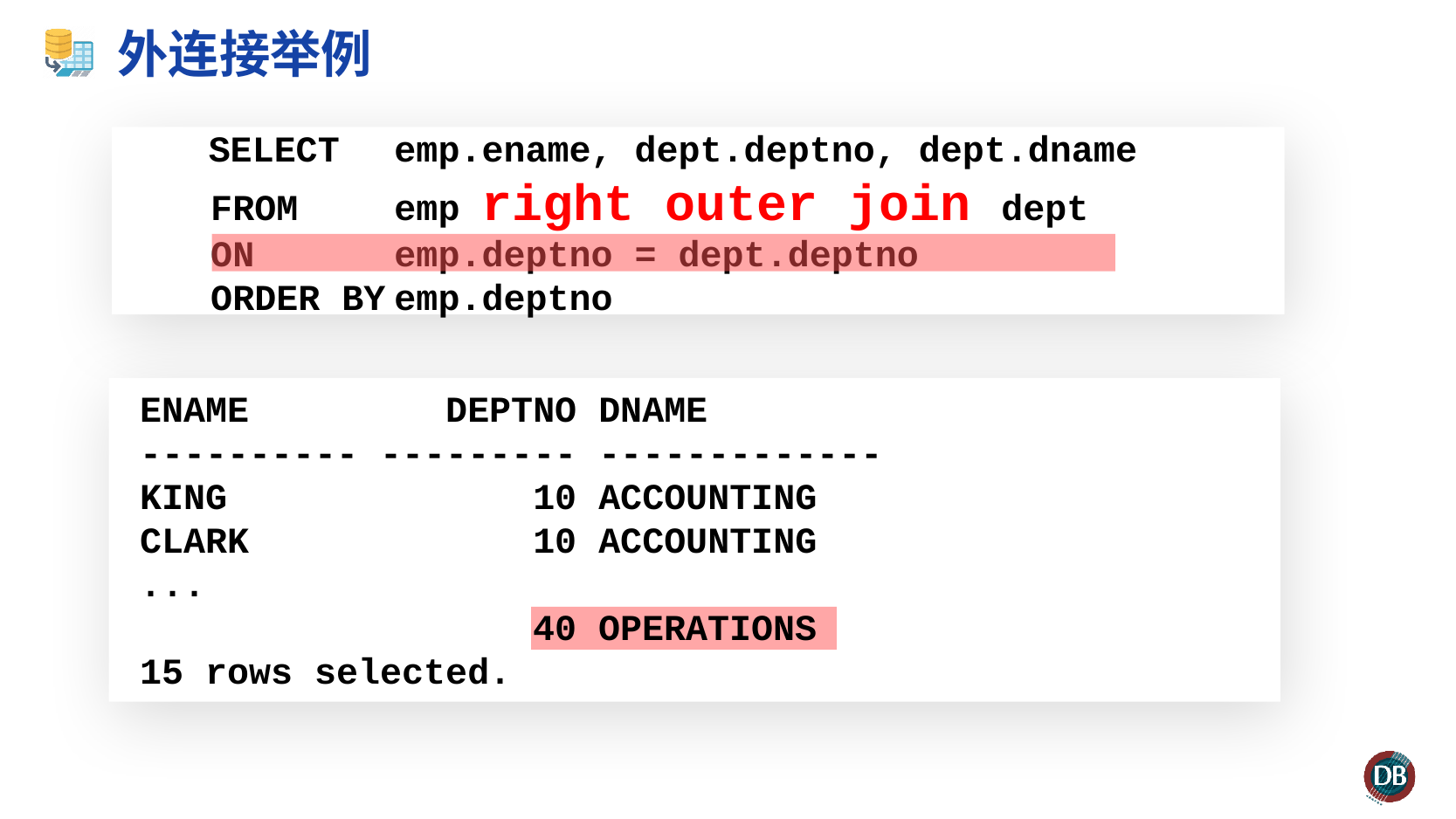

# 外连接举例
     SELECT	emp.ename, dept.deptno, dept.dname
    FROM	emp right outer join dept
    ON	emp.deptno = dept.deptno
    ORDER BY	emp.deptno

ENAME         DEPTNO DNAME
---------- --------- -------------
KING              10 ACCOUNTING
CLARK             10 ACCOUNTING
...
                  40 OPERATIONS
15 rows selected.